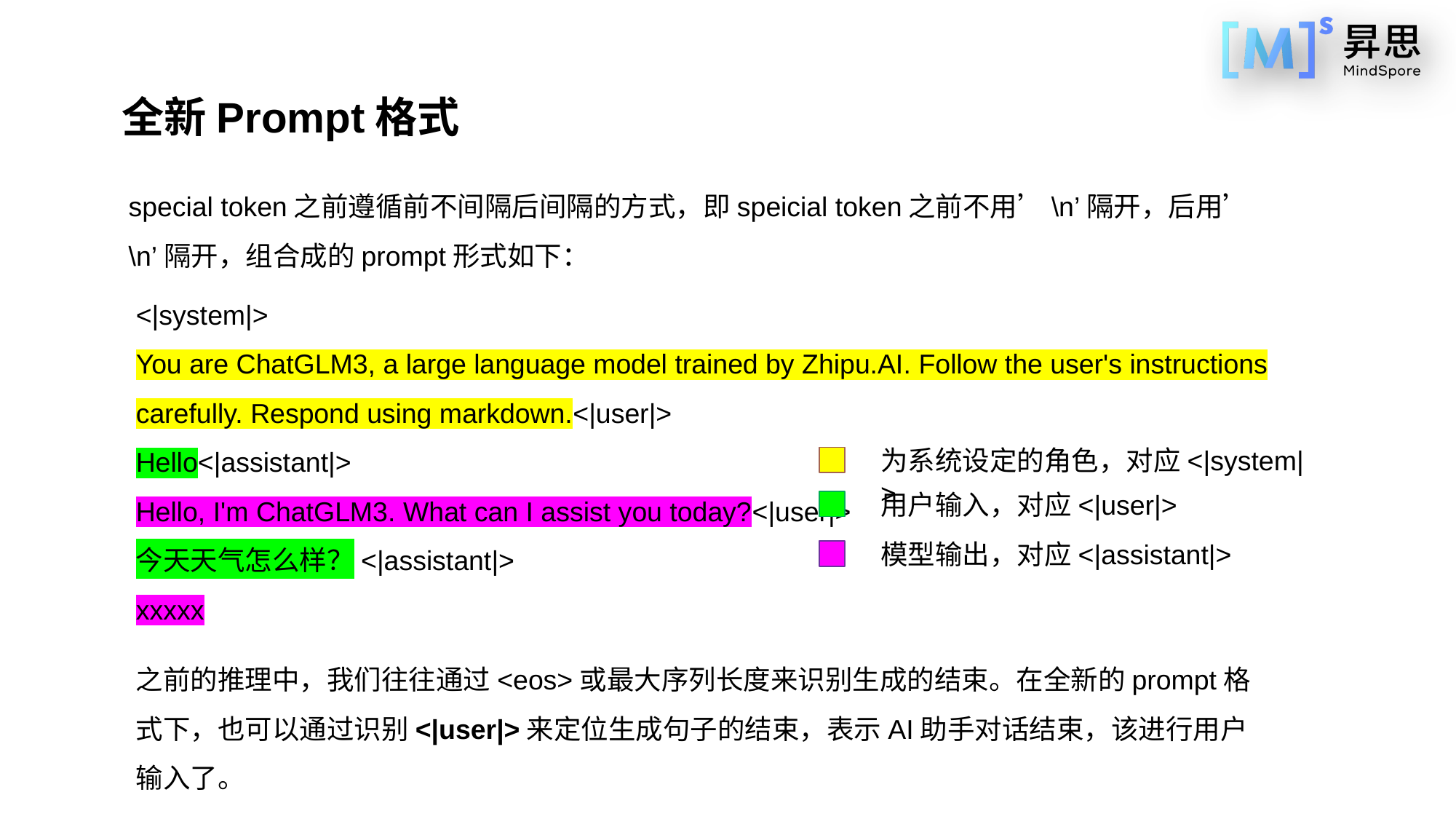

全新Prompt格式
special token之前遵循前不间隔后间隔的方式，即speicial token之前不用’\n’隔开，后用’\n’隔开，组合成的prompt形式如下：
<|system|>
You are ChatGLM3, a large language model trained by Zhipu.AI. Follow the user's instructions carefully. Respond using markdown.<|user|>
Hello<|assistant|>
Hello, I'm ChatGLM3. What can I assist you today?<|user|>
今天天气怎么样？<|assistant|>
xxxxx
为系统设定的角色，对应<|system|>

用户输入，对应<|user|>

模型输出，对应<|assistant|>

之前的推理中，我们往往通过<eos>或最大序列长度来识别生成的结束。在全新的prompt格式下，也可以通过识别<|user|>来定位生成句子的结束，表示AI助手对话结束，该进行用户输入了。